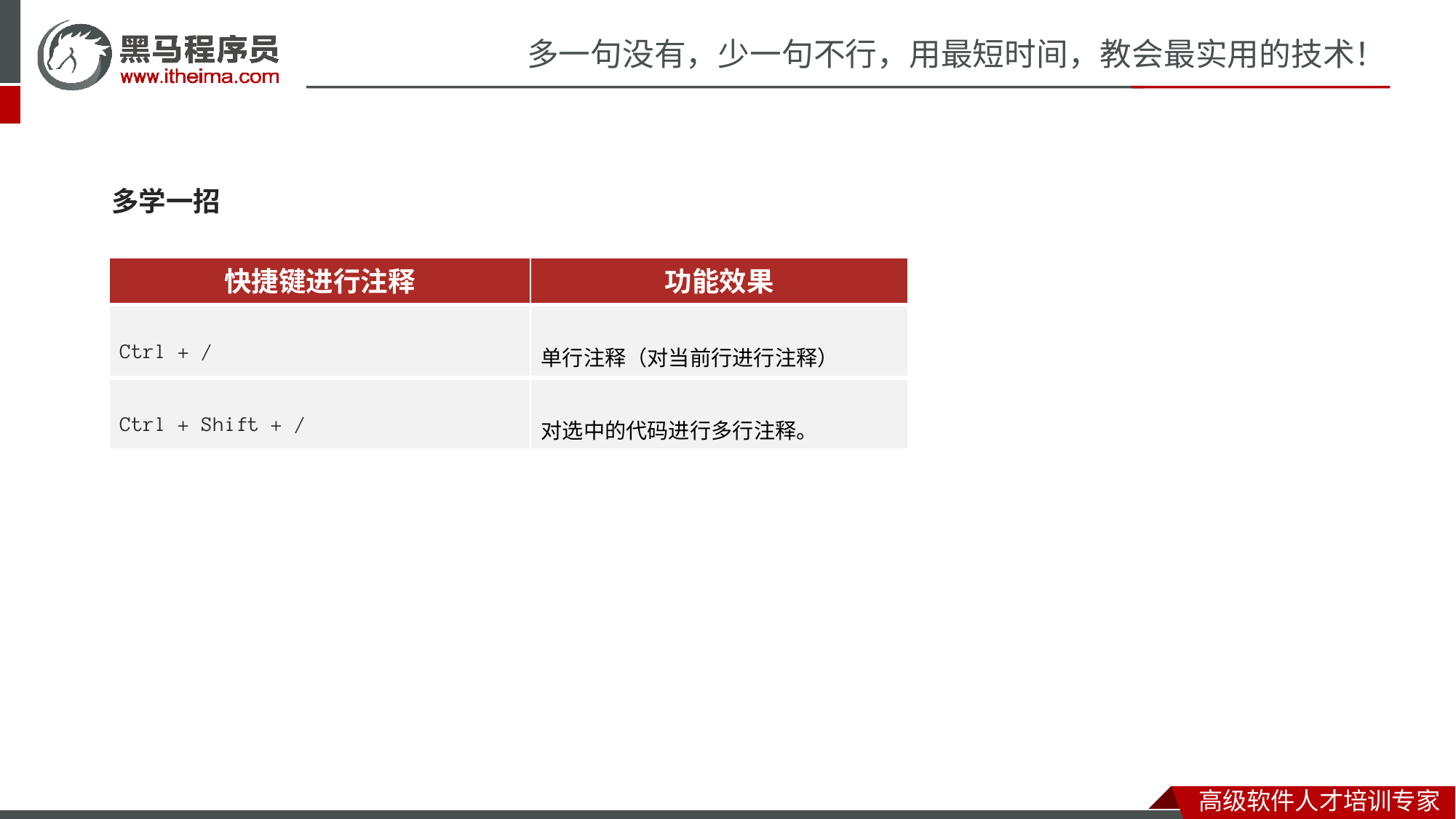

多学一招
| 快捷键进行注释 | 功能效果 |
| --- | --- |
| Ctrl + / | 单行注释（对当前行进行注释） |
| Ctrl + Shift + / | 对选中的代码进行多行注释。 |